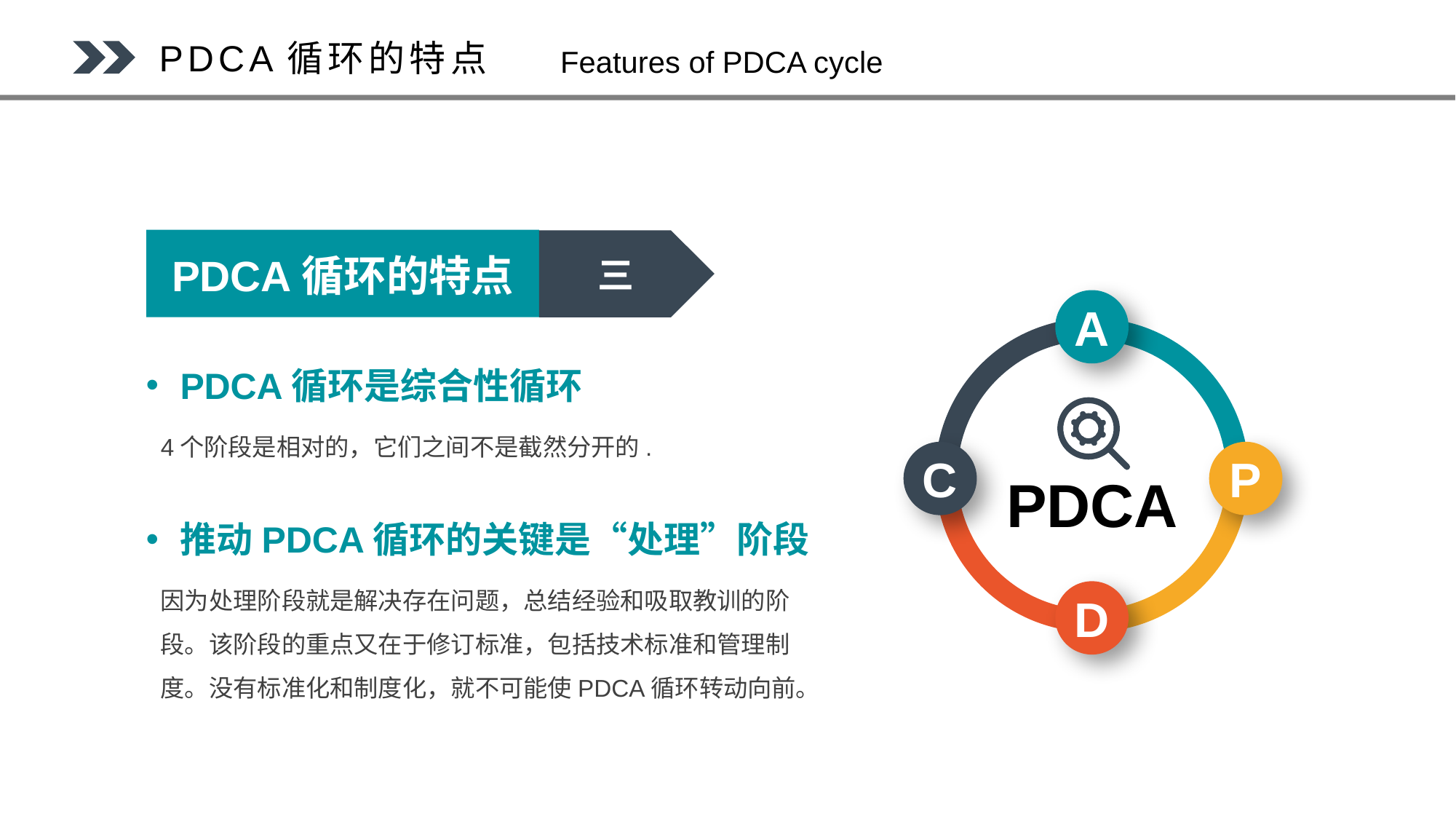

PDCA循环的特点
Features of PDCA cycle

三
PDCA循环的特点
A

PDCA循环是综合性循环

PDCA
4个阶段是相对的，它们之间不是截然分开的.
C
P
推动PDCA循环的关键是“处理”阶段
因为处理阶段就是解决存在问题，总结经验和吸取教训的阶段。该阶段的重点又在于修订标准，包括技术标准和管理制度。没有标准化和制度化，就不可能使PDCA循环转动向前。
D